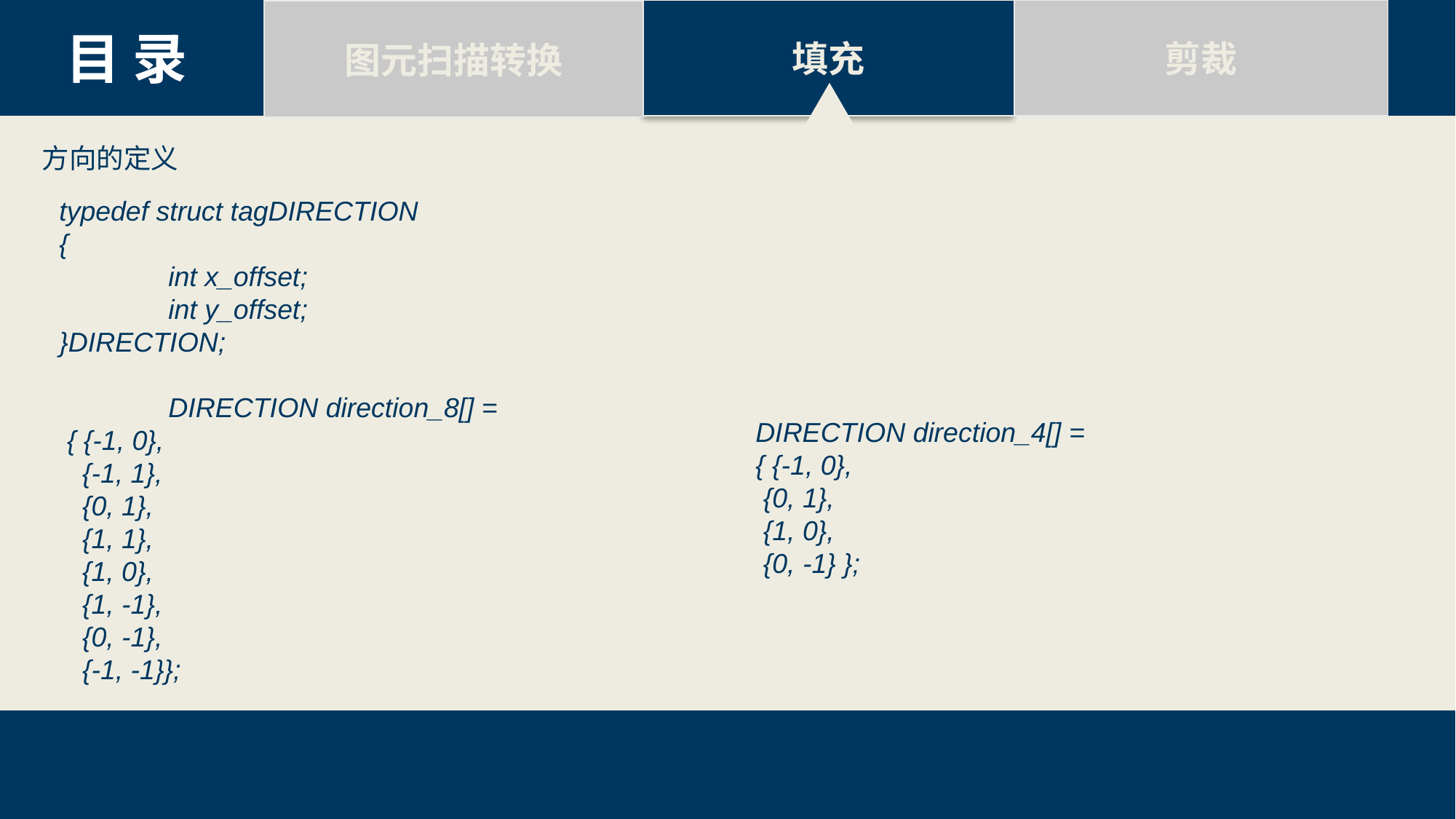

剪裁
填充
图元扫描转换
目 录

方向的定义
typedef struct tagDIRECTION
{
	int x_offset;
	int y_offset;
}DIRECTION;

	DIRECTION direction_8[] =
 { {-1, 0},
   {-1, 1},
   {0, 1},
   {1, 1},
   {1, 0},
   {1, -1},
   {0, -1},
   {-1, -1}};
DIRECTION direction_4[] =
{ {-1, 0},
 {0, 1},
 {1, 0},
 {0, -1} };

28